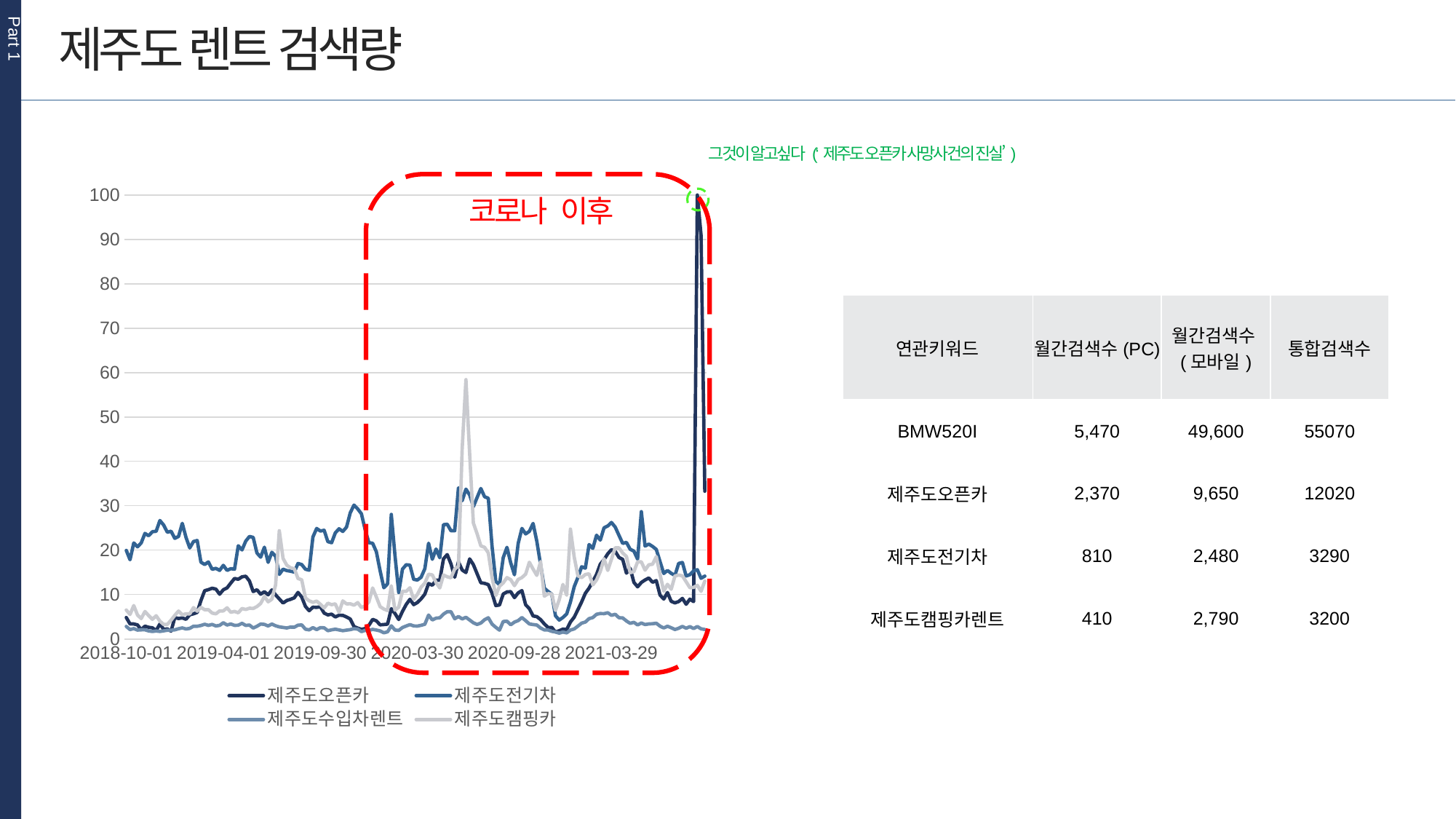

Part 1
제주도 렌트 검색량
그것이 알고싶다 (‘제주도 오픈카 사망사건의 진실’)

### Chart

| Category | 제주도오픈카 | 제주도전기차 | 제주도수입차렌트 | 제주도캠핑카 |
|---|---|---|---|---|
| 2018-10-01 | 4.83143 | 19.95151 | 2.82444 | 6.52271 |
| 2018-10-08 | 3.38256 | 17.84304 | 2.1141 | 5.51358 |
| 2018-10-15 | 3.3882 | 21.62588 | 2.3396 | 7.52621 |
| 2018-10-22 | 3.16833 | 20.75205 | 1.99571 | 5.39519 |
| 2018-10-29 | 2.08027 | 21.62588 | 2.07464 | 4.59465 |
| 2018-11-05 | 2.88082 | 23.77945 | 2.06336 | 6.19573 |
| 2018-11-12 | 2.62712 | 23.24952 | 1.80967 | 5.26553 |
| 2018-11-19 | 2.51437 | 24.16281 | 1.68564 | 4.42552 |
| 2018-11-26 | 1.89423 | 24.24737 | 1.79276 | 5.23734 |
| 2018-12-03 | 3.37129 | 26.68282 | 1.70255 | 4.01398 |
| 2018-12-10 | 2.16484 | 25.66805 | 1.82094 | 3.26417 |
| 2018-12-17 | 2.27195 | 24.03314 | 1.96752 | 3.26981 |
| 2018-12-24 | 1.76457 | 24.26429 | 1.96752 | 4.23384 |
| 2018-12-31 | 4.80324 | 22.6632 | 2.05772 | 5.31627 |
| 2019-01-07 | 4.6172 | 23.08602 | 2.30578 | 6.29157 |
| 2019-01-14 | 4.74123 | 26.04013 | 2.49182 | 5.43466 |
| 2019-01-21 | 4.44243 | 22.86052 | 2.25504 | 5.67143 |
| 2019-01-28 | 5.44593 | 20.504 | 2.39034 | 5.65452 |
| 2019-02-04 | 5.6658 | 21.94159 | 2.87518 | 7.06393 |
| 2019-02-11 | 5.9815 | 22.17837 | 2.85827 | 6.25775 |
| 2019-02-18 | 8.65373 | 17.2962 | 3.03303 | 7.13158 |
| 2019-02-25 | 10.86368 | 16.7719 | 3.32055 | 6.57909 |
| 2019-03-04 | 11.10609 | 17.3413 | 3.06122 | 6.596 |
| 2019-03-11 | 11.42744 | 15.68948 | 3.27545 | 5.82929 |
| 2019-03-18 | 11.23576 | 15.9037 | 2.92592 | 5.66016 |
| 2019-03-25 | 10.08569 | 15.44706 | 3.06122 | 6.31976 |
| 2019-04-01 | 11.07791 | 16.58022 | 3.65881 | 6.31976 |
| 2019-04-08 | 11.49509 | 15.44706 | 3.14578 | 7.01882 |
| 2019-04-15 | 12.59443 | 15.82478 | 3.37129 | 6.01533 |
| 2019-04-22 | 13.63175 | 15.7233 | 3.06686 | 6.20137 |
| 2019-04-29 | 13.4457 | 20.99447 | 3.10632 | 5.89694 |
| 2019-05-06 | 13.99255 | 20.04735 | 3.52914 | 6.86097 |
| 2019-05-13 | 14.13349 | 22.04307 | 3.04994 | 6.63547 |
| 2019-05-20 | 13.05671 | 23.08039 | 3.14578 | 6.92299 |
| 2019-05-27 | 10.672 | 22.88871 | 2.46363 | 6.86661 |
| 2019-06-03 | 11.07791 | 19.37647 | 2.84699 | 7.29507 |
| 2019-06-10 | 10.08005 | 18.42372 | 3.36001 | 7.98849 |
| 2019-06-17 | 10.64381 | 20.66749 | 3.28672 | 9.5783 |
| 2019-06-24 | 9.94475 | 17.26237 | 2.91464 | 8.36621 |
| 2019-07-01 | 11.05536 | 19.52305 | 3.36001 | 8.9638 |
| 2019-07-08 | 9.92783 | 18.6154 | 2.96538 | 12.1716 |
| 2019-07-15 | 9.01454 | 14.55068 | 2.72296 | 24.3714 |
| 2019-07-22 | 8.09561 | 15.71766 | 2.60457 | 18.15311 |
| 2019-07-29 | 8.66501 | 15.39632 | 2.48055 | 16.60841 |
| 2019-08-05 | 8.93561 | 15.26102 | 2.67786 | 16.02773 |
| 2019-08-12 | 9.25696 | 15.0637 | 2.6384 | 15.82478 |
| 2019-08-19 | 10.48596 | 17.00304 | 3.10632 | 13.63175 |
| 2019-08-26 | 9.43736 | 16.75498 | 3.16833 | 13.32168 |
| 2019-09-02 | 7.32889 | 15.71203 | 2.19866 | 9.22877 |
| 2019-09-09 | 6.36486 | 15.48652 | 2.05209 | 8.59172 |
| 2019-09-16 | 7.15976 | 22.96764 | 2.56511 | 8.25346 |
| 2019-09-23 | 7.1203 | 24.88442 | 2.10846 | 8.53534 |
| 2019-09-30 | 7.23305 | 24.30939 | 2.55947 | 7.81373 |
| 2019-10-07 | 5.82929 | 24.48415 | 2.50873 | 6.95681 |
| 2019-10-14 | 5.41774 | 21.93031 | 1.86041 | 8.06178 |
| 2019-10-21 | 5.59251 | 21.67662 | 2.05772 | 7.71789 |
| 2019-10-28 | 4.95546 | 23.88657 | 2.2043 | 7.90957 |
| 2019-11-04 | 5.35009 | 24.82241 | 2.03517 | 5.99278 |
| 2019-11-11 | 5.31627 | 24.21919 | 1.86041 | 8.57481 |
| 2019-11-18 | 4.94982 | 25.18322 | 1.99007 | 7.90957 |
| 2019-11-25 | 4.49881 | 28.40793 | 2.10283 | 7.92648 |
| 2019-12-02 | 2.79061 | 30.15559 | 2.31705 | 7.61641 |
| 2019-12-09 | 2.44672 | 29.2874 | 2.22121 | 8.19145 |
| 2019-12-16 | 2.1592 | 28.1937 | 1.65745 | 7.08648 |
| 2019-12-23 | 2.35652 | 24.59127 | 1.9337 | 7.44165 |
| 2019-12-30 | 3.07813 | 21.68226 | 1.9337 | 8.36058 |
| 2020-01-06 | 4.41425 | 21.55823 | 2.16484 | 11.48945 |
| 2020-01-13 | 4.08163 | 19.63017 | 2.01262 | 9.43736 |
| 2020-01-20 | 3.17961 | 15.33994 | 1.81531 | 7.27815 |
| 2020-01-27 | 3.24726 | 11.52892 | 1.38685 | 6.74258 |
| 2020-02-03 | 3.34874 | 12.41966 | 1.61235 | 6.39869 |
| 2020-02-10 | 6.82715 | 28.0584 | 2.96538 | 11.98556 |
| 2020-02-17 | 5.73345 | 18.77889 | 2.01826 | 6.47761 |
| 2020-02-24 | 4.38606 | 10.46904 | 1.92242 | 7.15413 |
| 2020-03-02 | 6.20137 | 15.72894 | 2.58202 | 10.7622 |
| 2020-03-09 | 7.77426 | 16.71552 | 2.92028 | 10.70019 |
| 2020-03-16 | 8.92998 | 16.62532 | 3.24162 | 11.53455 |
| 2020-03-23 | 7.7348 | 13.42879 | 2.93719 | 8.91306 |
| 2020-03-30 | 8.20836 | 13.27658 | 2.89773 | 10.04059 |
| 2020-04-06 | 9.03709 | 13.89671 | 3.07249 | 11.65858 |
| 2020-04-13 | 10.10824 | 15.83042 | 3.32055 | 12.58315 |
| 2020-04-20 | 12.48731 | 21.56387 | 5.38955 | 14.5845 |
| 2020-04-27 | 12.10959 | 17.93325 | 4.27894 | 14.42101 |
| 2020-05-04 | 13.23711 | 20.25594 | 4.69049 | 12.69026 |
| 2020-05-11 | 13.23711 | 18.28842 | 4.76942 | 11.50073 |
| 2020-05-18 | 18.05727 | 25.73007 | 5.60378 | 14.41537 |
| 2020-05-25 | 19.00439 | 25.84282 | 6.14499 | 14.00947 |
| 2020-06-01 | 16.91284 | 24.36576 | 6.14499 | 13.77832 |
| 2020-06-08 | 13.89671 | 24.3714 | 4.54955 | 15.76276 |
| 2020-06-15 | 17.37512 | 34.03427 | 5.06257 | 16.38854 |
| 2020-06-22 | 15.52598 | 31.13654 | 4.51009 | 42.93043 |
| 2020-06-29 | 14.95095 | 33.75239 | 4.88217 | 58.41695 |
| 2020-07-06 | 18.03472 | 32.43319 | 4.26767 | 41.63378 |
| 2020-07-13 | 16.74935 | 29.78351 | 3.64753 | 26.11906 |
| 2020-07-20 | 14.69726 | 31.86379 | 3.26417 | 23.70052 |
| 2020-07-27 | 12.66208 | 33.89333 | 3.58552 | 20.97192 |
| 2020-08-03 | 12.52677 | 32.02164 | 4.32968 | 20.6393 |
| 2020-08-10 | 12.24489 | 31.69466 | 4.77505 | 19.39339 |
| 2020-08-17 | 10.31683 | 20.85917 | 3.34874 | 13.88544 |
| 2020-08-24 | 7.52057 | 12.96651 | 2.62149 | 9.79253 |
| 2020-08-31 | 7.65588 | 12.22798 | 1.99007 | 11.86154 |
| 2020-09-07 | 10.11951 | 18.31097 | 3.93505 | 12.62825 |
| 2020-09-14 | 10.59307 | 20.6393 | 4.0027 | 13.81779 |
| 2020-09-21 | 10.65509 | 17.16653 | 3.19652 | 13.3555 |
| 2020-09-28 | 9.31333 | 14.4492 | 3.79975 | 12.00811 |
| 2020-10-05 | 10.38448 | 21.51877 | 4.138 | 13.40624 |
| 2020-10-12 | 10.89187 | 24.8957 | 4.82579 | 13.82906 |
| 2020-10-19 | 7.70661 | 23.65542 | 4.12109 | 14.60705 |
| 2020-10-26 | 6.82715 | 24.2361 | 3.3882 | 17.27928 |
| 2020-11-02 | 5.17532 | 26.02322 | 3.24726 | 15.74021 |
| 2020-11-09 | 5.03438 | 21.98105 | 3.14015 | 14.3139 |
| 2020-11-16 | 4.36915 | 16.76062 | 2.46363 | 17.42022 |
| 2020-11-23 | 3.40511 | 11.43871 | 2.03517 | 9.64032 |
| 2020-11-30 | 2.60457 | 10.71146 | 2.01826 | 10.20408 |
| 2020-12-07 | 2.60457 | 10.09132 | 1.71947 | 10.15334 |
| 2020-12-14 | 1.56161 | 5.22606 | 1.57289 | 6.43815 |
| 2020-12-21 | 1.85477 | 4.25639 | 1.31356 | 8.83414 |
| 2020-12-28 | 2.22685 | 4.84271 | 1.56161 | 12.28436 |
| 2021-01-04 | 2.1141 | 5.64325 | 1.36994 | 9.86582 |
| 2021-01-11 | 3.8223 | 8.32111 | 2.01262 | 24.74348 |
| 2021-01-18 | 4.89908 | 11.74878 | 2.26068 | 18.50264 |
| 2021-01-25 | 6.60164 | 13.85725 | 2.89209 | 14.2237 |
| 2021-02-01 | 8.3493 | 16.25887 | 3.5686 | 13.81215 |
| 2021-02-08 | 10.283 | 15.94881 | 3.81102 | 14.51685 |
| 2021-02-15 | 11.46126 | 21.26508 | 4.58901 | 14.66907 |
| 2021-02-22 | 12.97215 | 20.40816 | 4.82016 | 12.1716 |
| 2021-03-01 | 14.55068 | 23.36791 | 5.56432 | 13.28785 |
| 2021-03-08 | 16.85646 | 22.26857 | 5.72781 | 15.20464 |
| 2021-03-15 | 17.85996 | 25.04228 | 5.69399 | 18.07419 |
| 2021-03-22 | 19.1848 | 25.44819 | 5.91385 | 15.43578 |
| 2021-03-29 | 20.115 | 26.23181 | 5.31627 | 17.96707 |
| 2021-04-05 | 19.74292 | 25.20577 | 5.56432 | 20.5491 |
| 2021-04-12 | 18.3617 | 23.34536 | 4.78633 | 20.52655 |
| 2021-04-19 | 17.92761 | 21.53004 | 4.74687 | 19.37084 |
| 2021-04-26 | 14.81565 | 21.75555 | 4.0478 | 18.58721 |
| 2021-05-03 | 15.90934 | 20.2052 | 3.5235 | 14.91148 |
| 2021-05-10 | 12.75792 | 19.78802 | 3.75465 | 15.17645 |
| 2021-05-17 | 11.74315 | 17.96143 | 3.15706 | 17.36385 |
| 2021-05-24 | 12.72409 | 28.67854 | 3.59679 | 17.36385 |
| 2021-05-31 | 13.28785 | 20.91554 | 3.2529 | 15.50343 |
| 2021-06-07 | 13.73322 | 21.37783 | 3.3882 | 16.71552 |
| 2021-06-14 | 12.77483 | 20.83662 | 3.4333 | 16.82264 |
| 2021-06-21 | 13.13 | 20.17702 | 3.54605 | 18.54775 |
| 2021-06-28 | 9.89401 | 17.4315 | 2.88645 | 14.56195 |
| 2021-07-05 | 8.99199 | 14.75363 | 2.46927 | 10.77348 |
| 2021-07-12 | 10.46341 | 15.43014 | 2.87518 | 12.30691 |
| 2021-07-19 | 8.47333 | 14.78746 | 2.53128 | 11.1963 |
| 2021-07-26 | 8.1238 | 14.30826 | 2.13101 | 14.17296 |
| 2021-08-02 | 8.42823 | 17.01995 | 2.41853 | 14.40974 |
| 2021-08-09 | 9.13857 | 17.22291 | 2.83571 | 14.19551 |
| 2021-08-16 | 7.81937 | 14.18423 | 2.41289 | 12.88194 |
| 2021-08-23 | 8.97508 | 14.47739 | 2.77934 | 11.54583 |
| 2021-08-30 | 8.40568 | 15.34558 | 2.34524 | 11.62476 |
| 2021-09-06 | 100.0 | 15.60491 | 2.80753 | 12.08704 |
| 2021-09-13 | 90.92344 | 13.66557 | 2.28887 | 10.73401 |
| 2021-09-20 | 33.27319 | 14.15604 | 2.13665 | 13.03416 |
코로나  이후

| 연관키워드 | 월간검색수(PC) | 월간검색수(모바일) | 통합검색수 |
| --- | --- | --- | --- |
| BMW520I | 5,470 | 49,600 | 55070 |
| 제주도오픈카 | 2,370 | 9,650 | 12020 |
| 제주도전기차 | 810 | 2,480 | 3290 |
| 제주도캠핑카렌트 | 410 | 2,790 | 3200 |